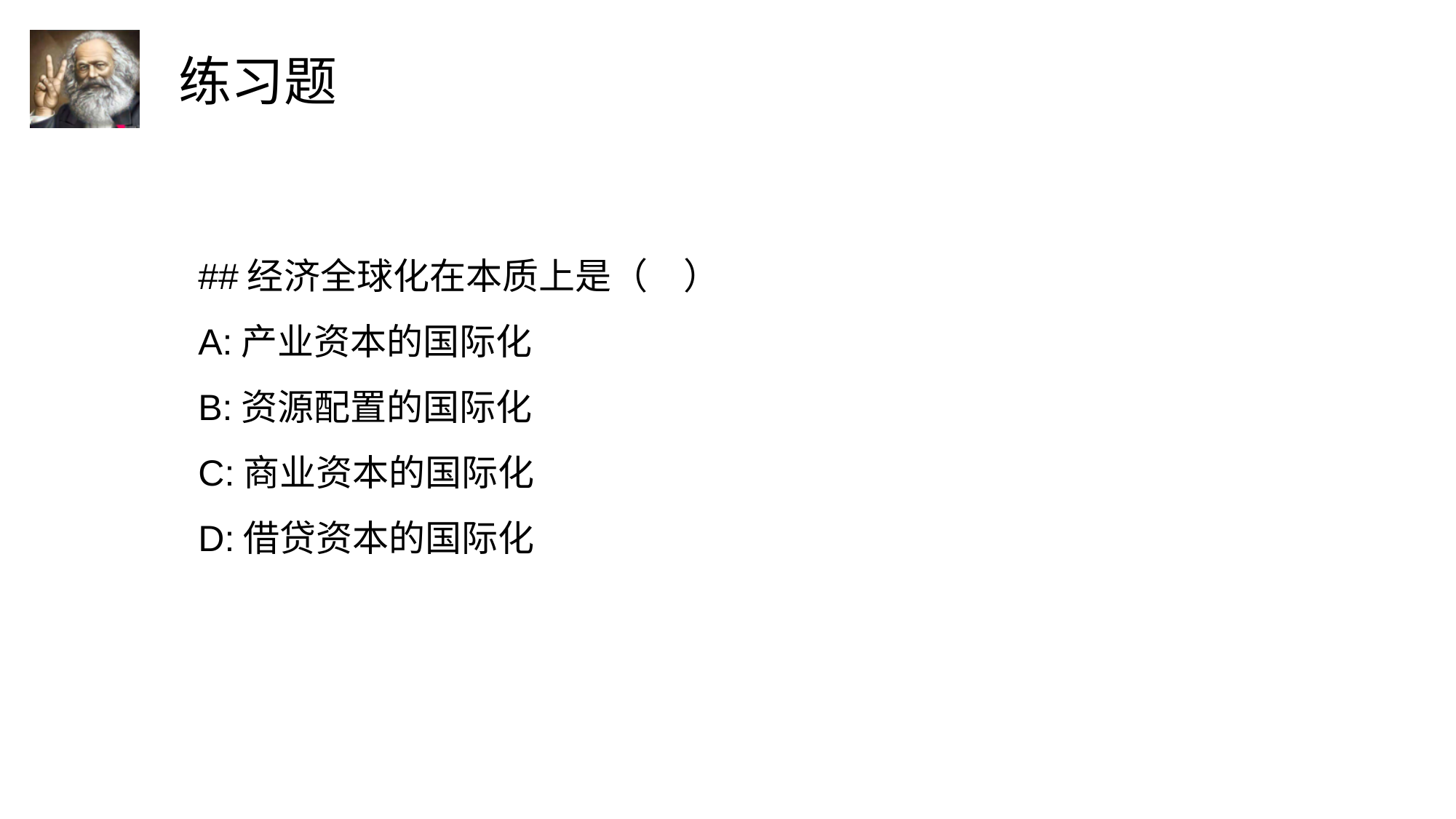

##经济全球化在本质上是（　）
A:产业资本的国际化
B:资源配置的国际化
C:商业资本的国际化
D:借贷资本的国际化